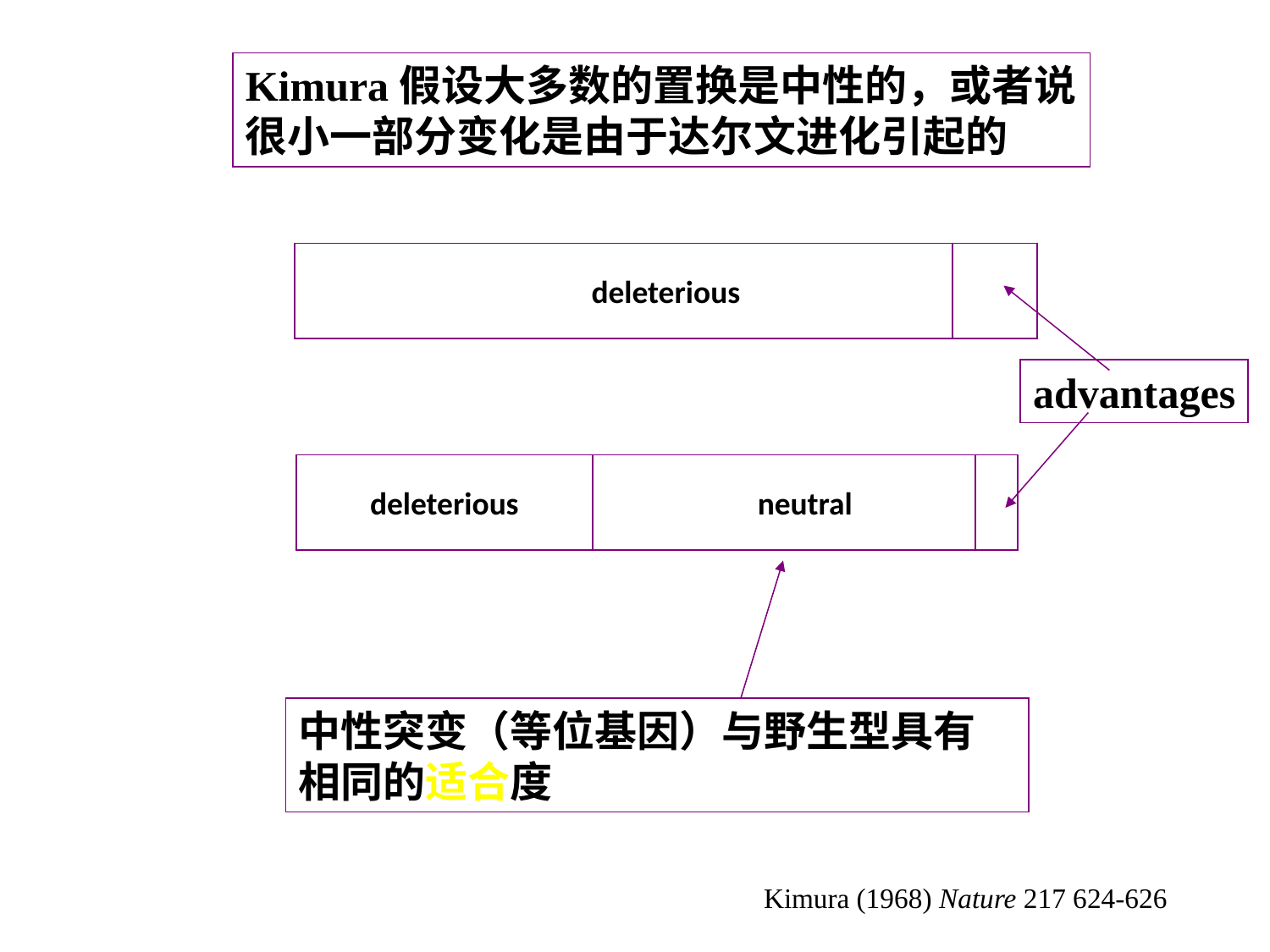

Kimura假设大多数的置换是中性的，或者说很小一部分变化是由于达尔文进化引起的
deleterious

advantages

deleterious
neutral

中性突变（等位基因）与野生型具有相同的适合度
Kimura (1968) Nature 217 624-626